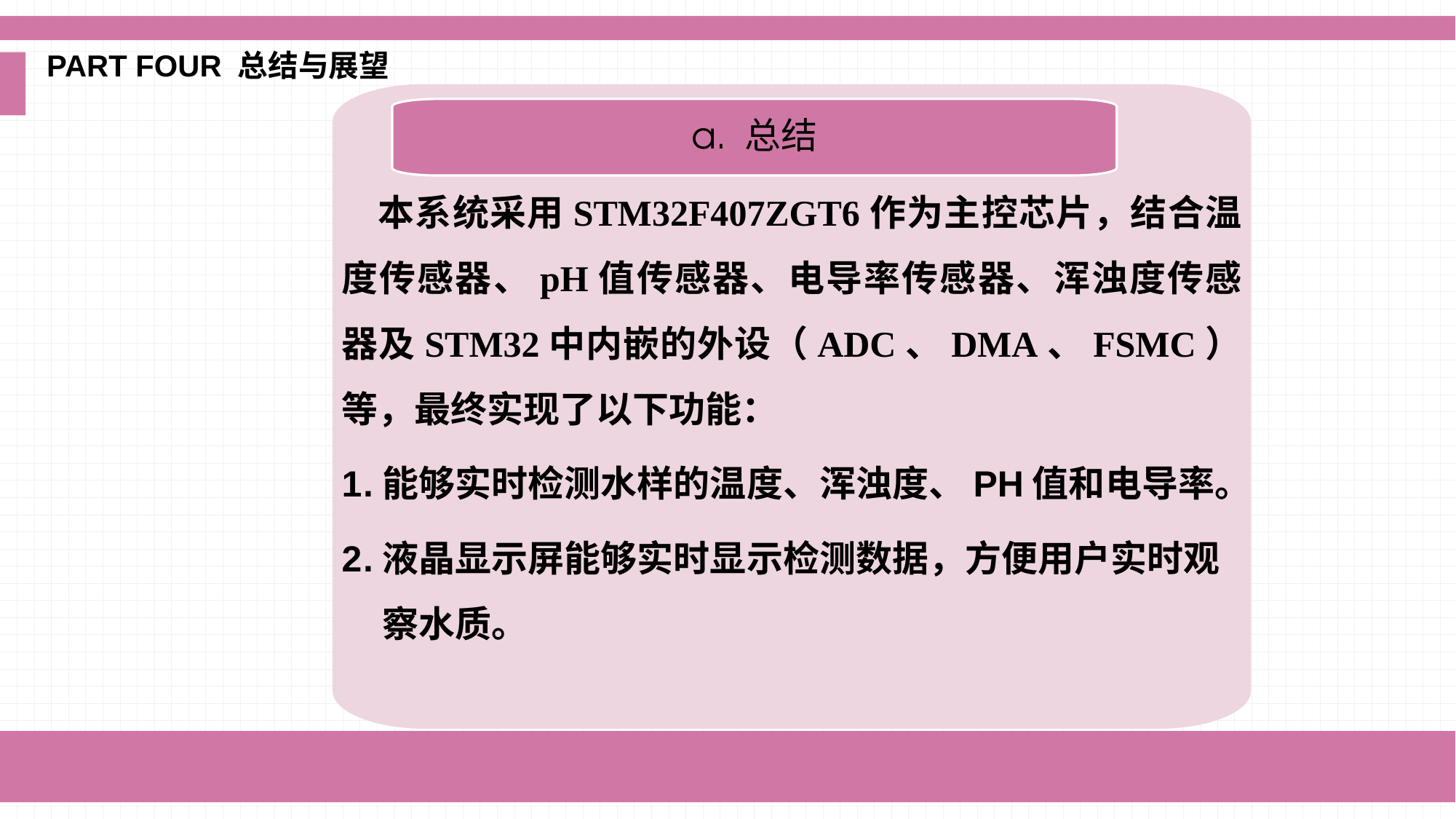

PART FOUR 总结与展望

本系统采用STM32F407ZGT6作为主控芯片，结合温度传感器、pH值传感器、电导率传感器、浑浊度传感器及STM32中内嵌的外设（ADC、DMA、FSMC）等，最终实现了以下功能：
能够实时检测水样的温度、浑浊度、PH值和电导率。
液晶显示屏能够实时显示检测数据，方便用户实时观察水质。

a. 总结